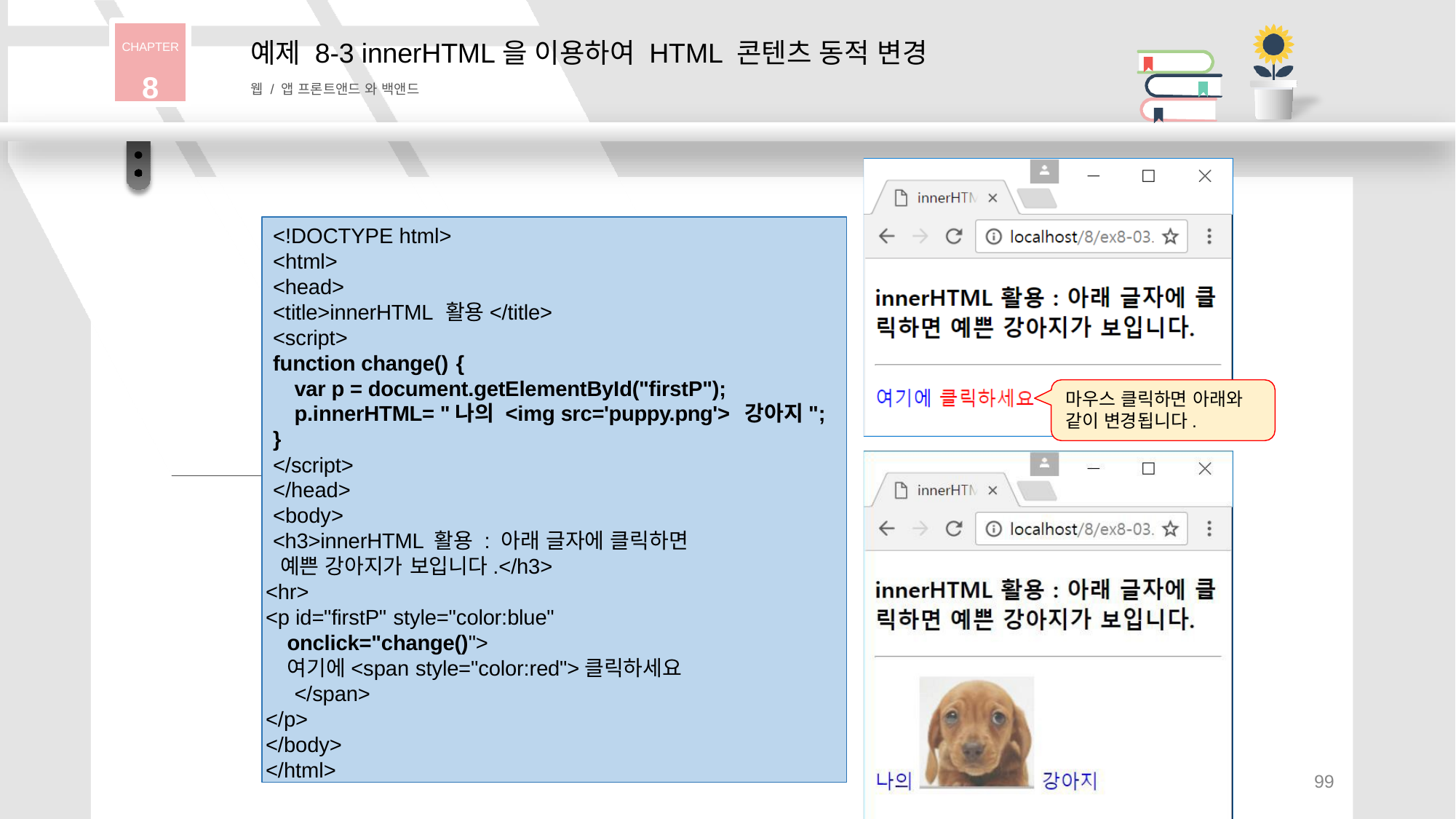

CHAPTER

8

# 예제 8-3 innerHTML을 이용하여 HTML 콘텐츠 동적 변경

웹 / 앱 프론트앤드 와 백앤드

<!DOCTYPE html>
<html>
<head>
<title>innerHTML 활용</title>
<script>
function change() {
var p = document.getElementById("firstP");  p.innerHTML= "나의 <img src='puppy.png'> 강아지";
}
</script>
</head>
<body>
<h3>innerHTML 활용 : 아래 글자에 클릭하면  예쁜 강아지가 보입니다.</h3>
<hr>
<p id="firstP" style="color:blue"
onclick="change()">
여기에<span style="color:red">클릭하세요</span>
</p>
</body>
</html>

마우스 클릭하면 아래와  같이 변경됩니다.

99